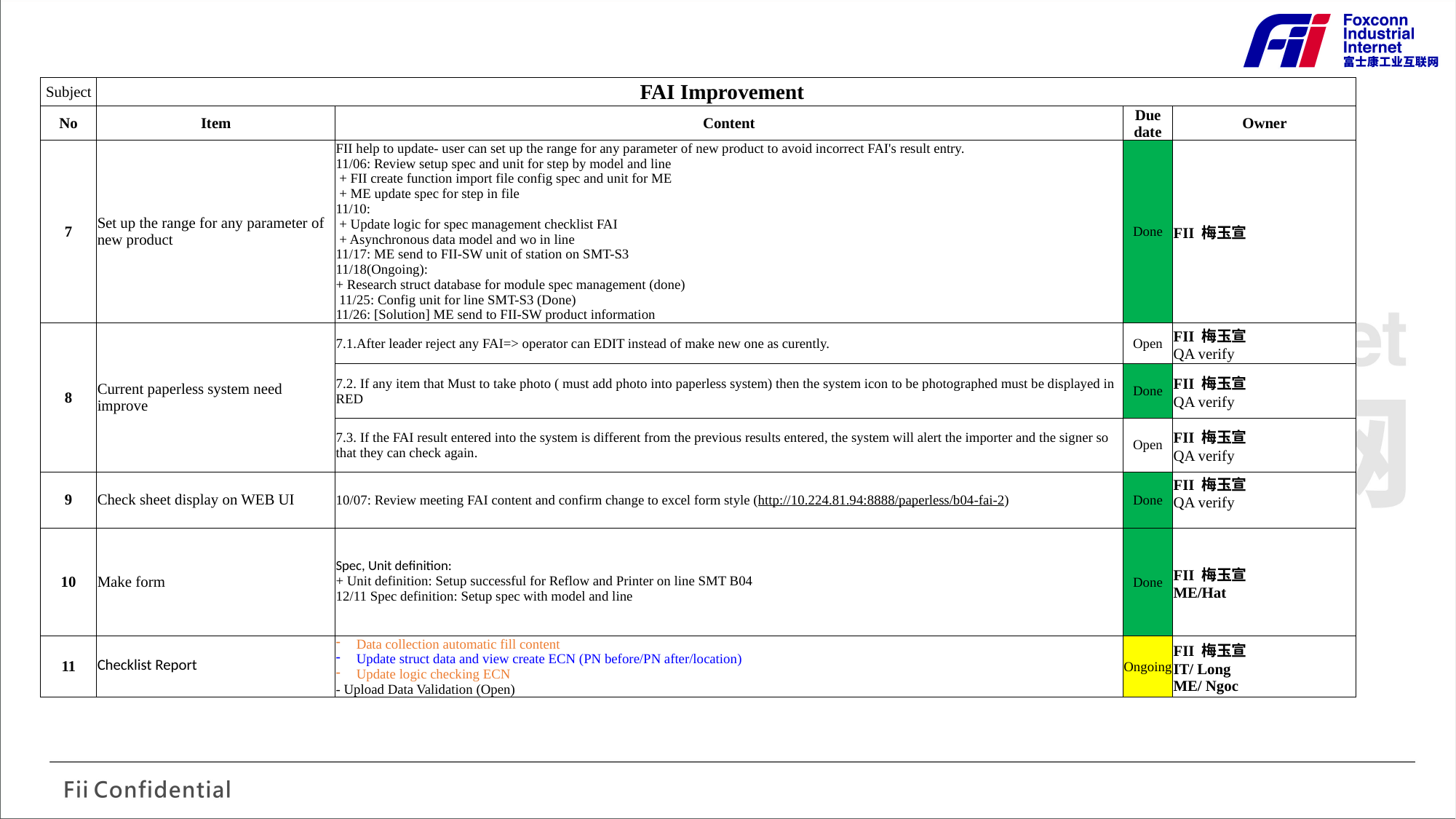

| Subject | FAI Improvement |  |  |  |
| --- | --- | --- | --- | --- |
| No | Item | Content | Due date | Owner |
| 7 | Set up the range for any parameter of new product | FII help to update- user can set up the range for any parameter of new product to avoid incorrect FAI's result entry. 11/06: Review setup spec and unit for step by model and line + FII create function import file config spec and unit for ME + ME update spec for step in file 11/10: + Update logic for spec management checklist FAI + Asynchronous data model and wo in line 11/17: ME send to FII-SW unit of station on SMT-S3 11/18(Ongoing): + Research struct database for module spec management (done) 11/25: Config unit for line SMT-S3 (Done) 11/26: [Solution] ME send to FII-SW product information | Done | FII 梅玉宣 |
| 8 | Current paperless system need improve | 7.1.After leader reject any FAI=> operator can EDIT instead of make new one as curently. | Open | FII 梅玉宣 QA verify |
|  |  | 7.2. If any item that Must to take photo ( must add photo into paperless system) then the system icon to be photographed must be displayed in RED | Done | FII 梅玉宣 QA verify |
|  |  | 7.3. If the FAI result entered into the system is different from the previous results entered, the system will alert the importer and the signer so that they can check again. | Open | FII 梅玉宣 QA verify |
| 9 | Check sheet display on WEB UI | 10/07: Review meeting FAI content and confirm change to excel form style (http://10.224.81.94:8888/paperless/b04-fai-2) | Done | FII 梅玉宣 QA verify |
| 10 | Make form | Spec, Unit definition: + Unit definition: Setup successful for Reflow and Printer on line SMT B04 12/11 Spec definition: Setup spec with model and line | Done | FII 梅玉宣 ME/Hat |
| 11 | Checklist Report | Data collection automatic fill content Update struct data and view create ECN (PN before/PN after/location) Update logic checking ECN - Upload Data Validation (Open) | Ongoing | FII 梅玉宣 IT/ Long ME/ Ngoc |